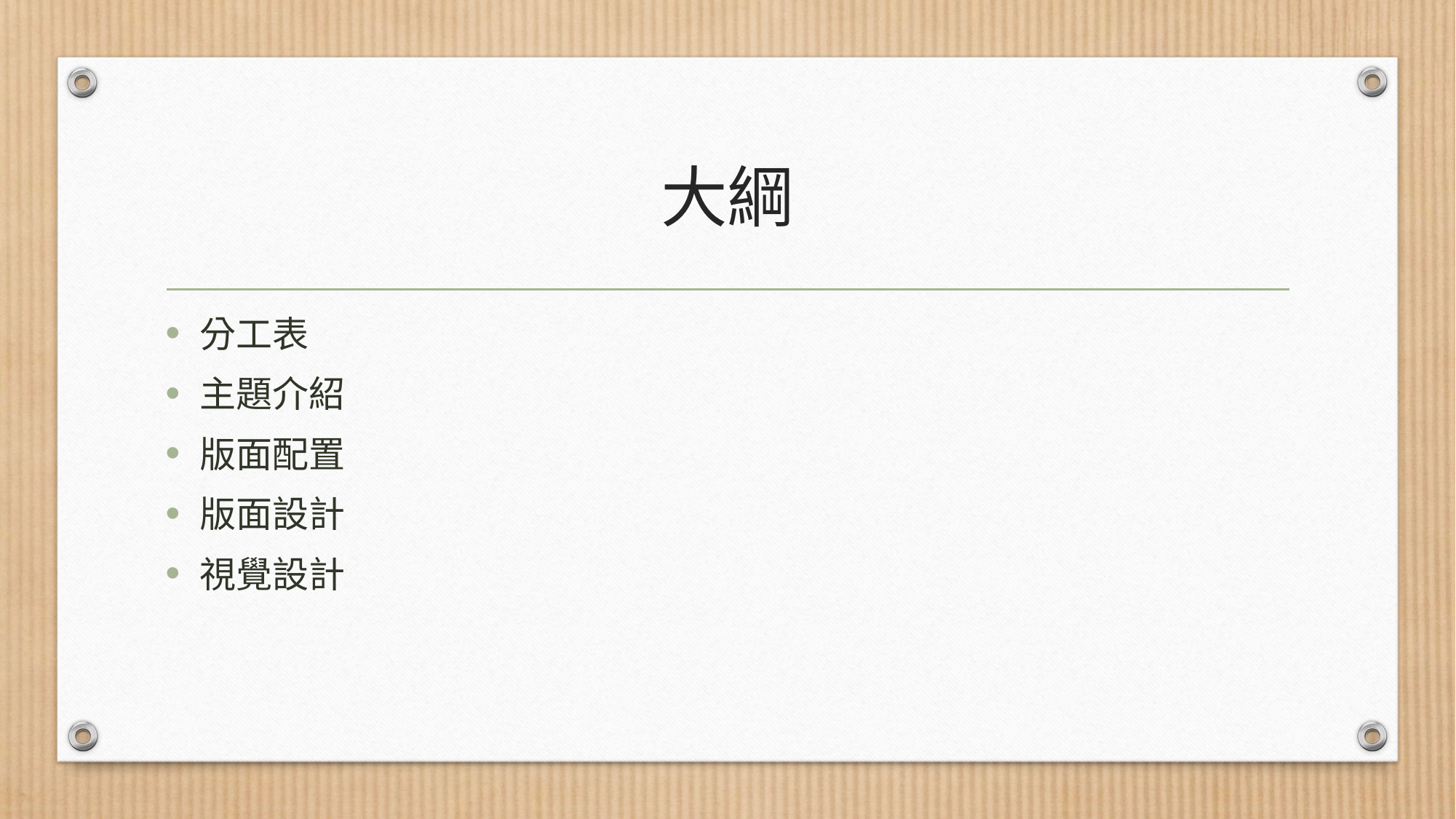

# 大綱
分工表
主題介紹
版面配置
版面設計
視覺設計